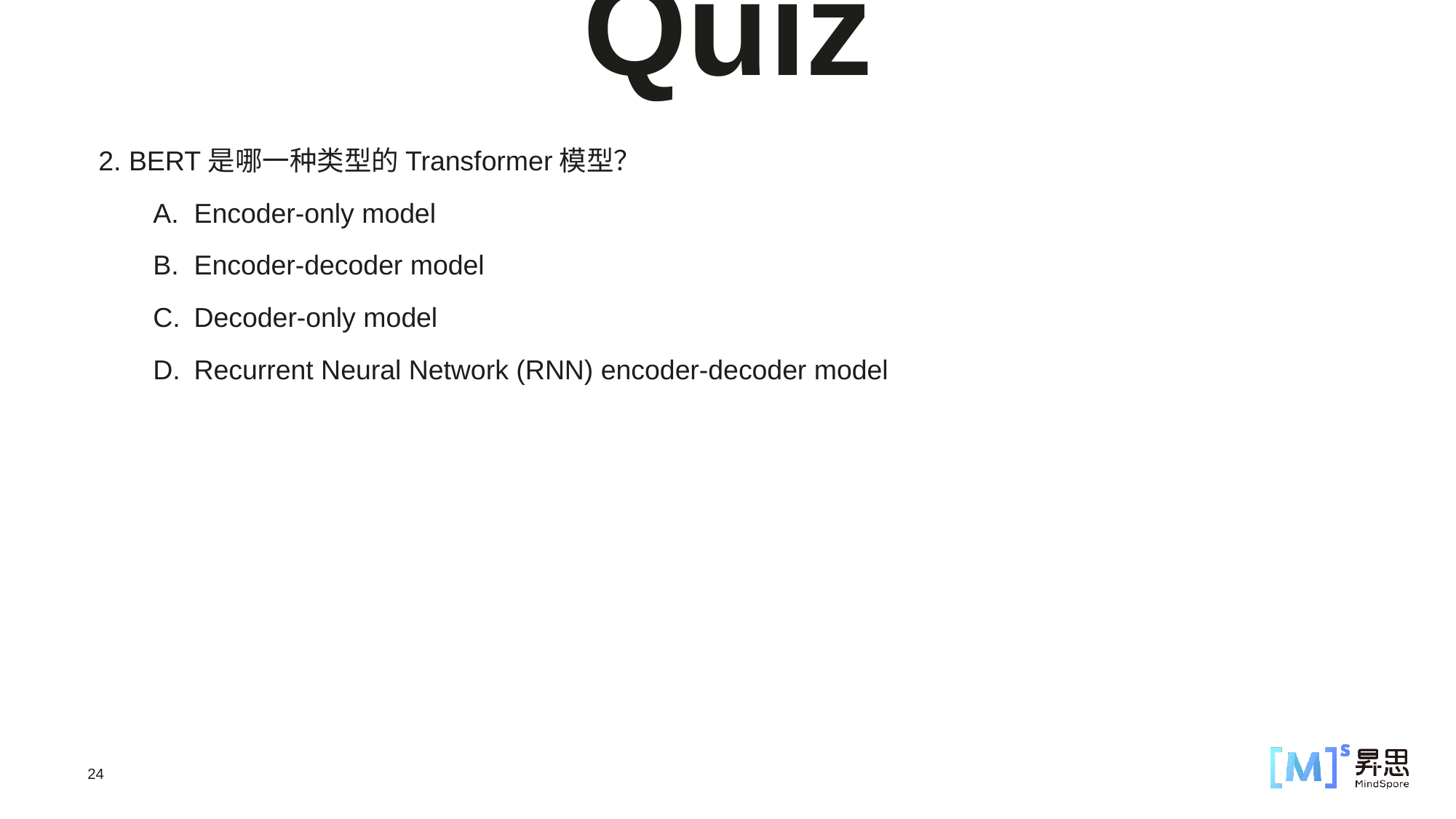

Quiz
2. BERT是哪一种类型的Transformer模型？
Encoder-only model
Encoder-decoder model
Decoder-only model
Recurrent Neural Network (RNN) encoder-decoder model